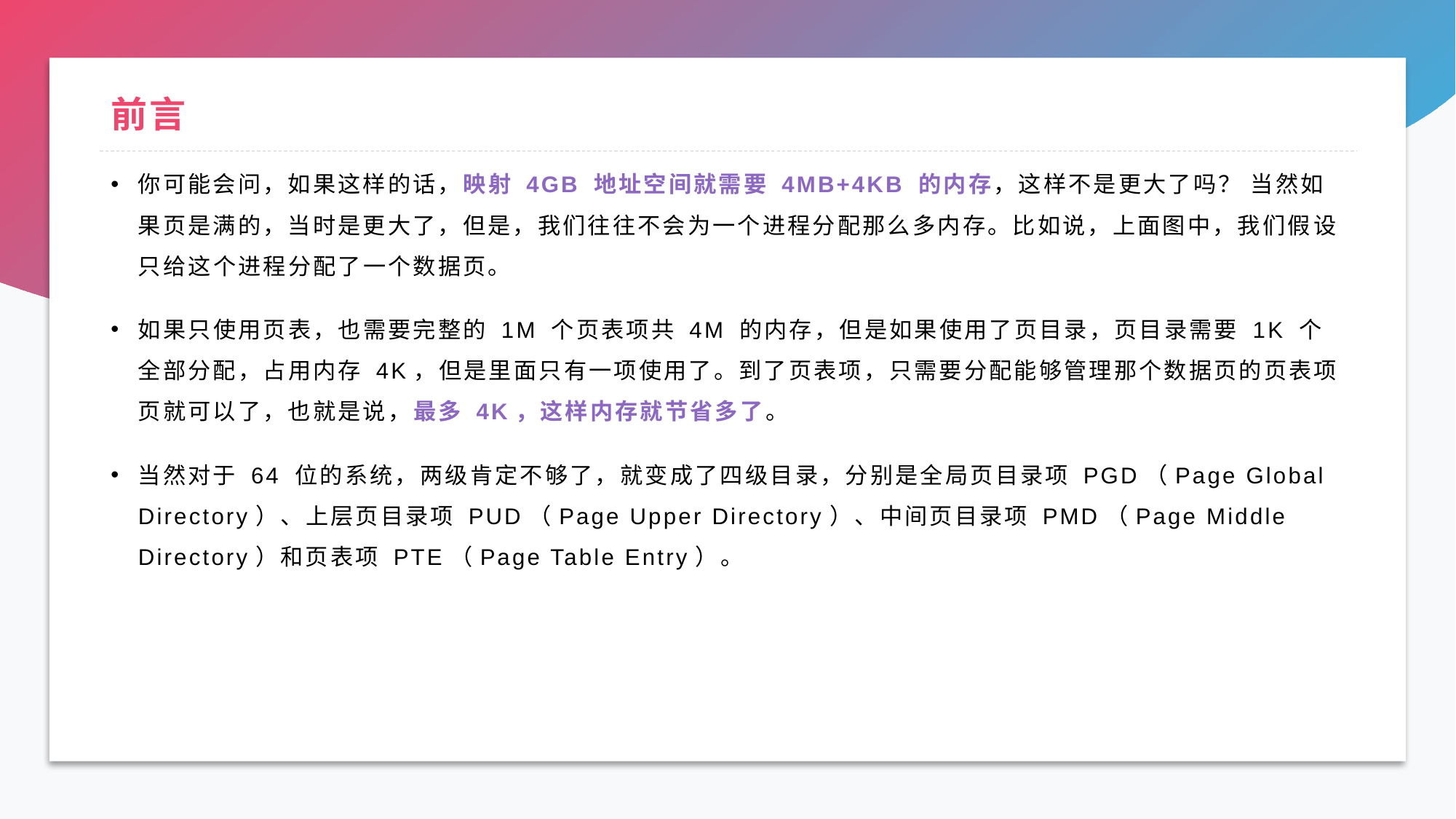

# 前言
你可能会问，如果这样的话，映射 4GB 地址空间就需要 4MB+4KB 的内存，这样不是更大了吗？ 当然如果页是满的，当时是更大了，但是，我们往往不会为一个进程分配那么多内存。比如说，上面图中，我们假设只给这个进程分配了一个数据页。
如果只使用页表，也需要完整的 1M 个页表项共 4M 的内存，但是如果使用了页目录，页目录需要 1K 个全部分配，占用内存 4K，但是里面只有一项使用了。到了页表项，只需要分配能够管理那个数据页的页表项页就可以了，也就是说，最多 4K，这样内存就节省多了。
当然对于 64 位的系统，两级肯定不够了，就变成了四级目录，分别是全局页目录项 PGD（Page Global Directory）、上层页目录项 PUD（Page Upper Directory）、中间页目录项 PMD（Page Middle Directory）和页表项 PTE（Page Table Entry）。